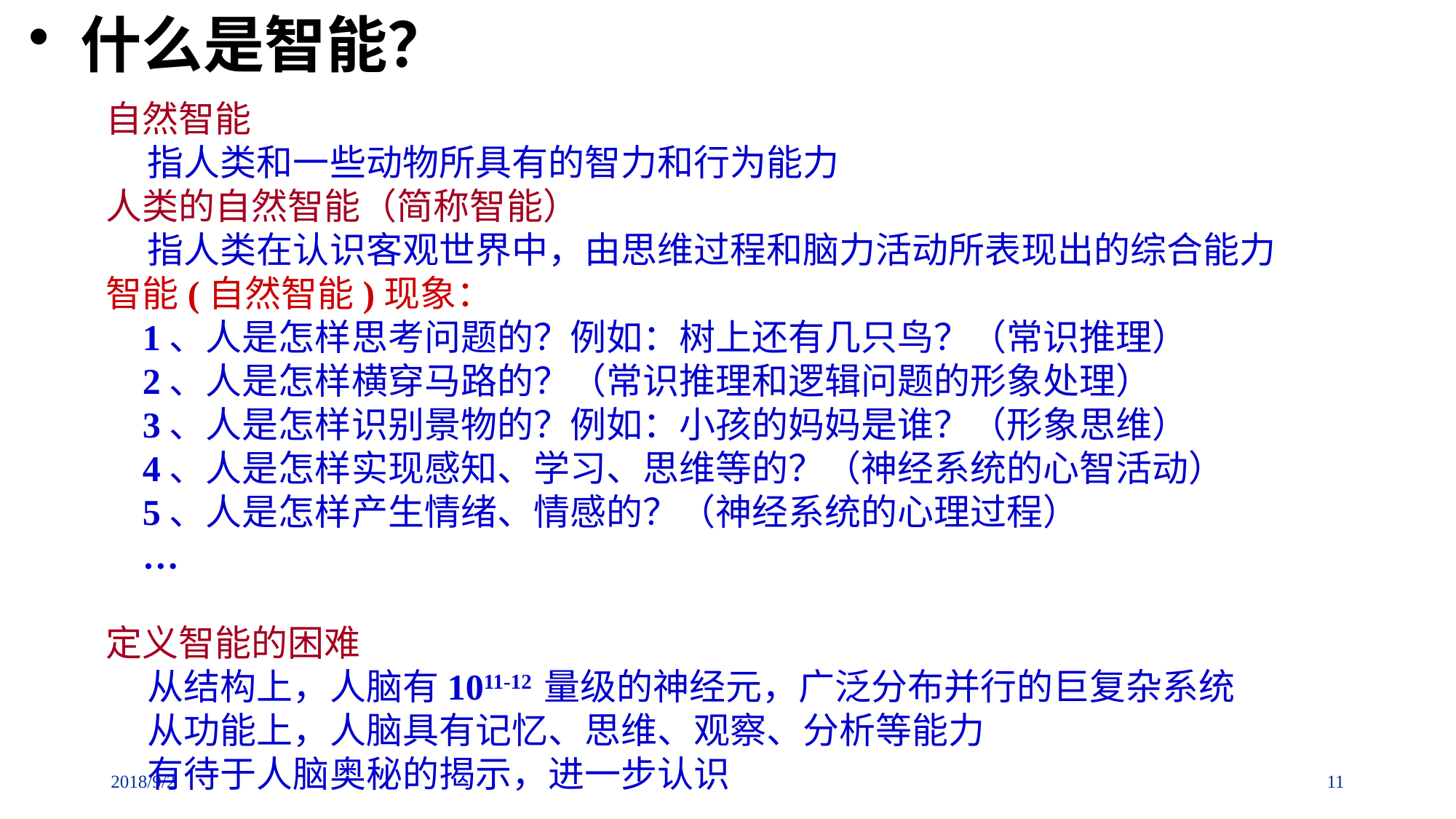

# 什么是智能？
自然智能
    指人类和一些动物所具有的智力和行为能力
人类的自然智能（简称智能）
    指人类在认识客观世界中，由思维过程和脑力活动所表现出的综合能力
智能(自然智能)现象：
    1、人是怎样思考问题的？例如：树上还有几只鸟？（常识推理）
    2、人是怎样横穿马路的？（常识推理和逻辑问题的形象处理）
    3、人是怎样识别景物的？例如：小孩的妈妈是谁？（形象思维）
    4、人是怎样实现感知、学习、思维等的？（神经系统的心智活动）
    5、人是怎样产生情绪、情感的？（神经系统的心理过程）
    …

定义智能的困难
    从结构上，人脑有1011-12 量级的神经元，广泛分布并行的巨复杂系统
    从功能上，人脑具有记忆、思维、观察、分析等能力
    有待于人脑奥秘的揭示，进一步认识

11
2018/9/2